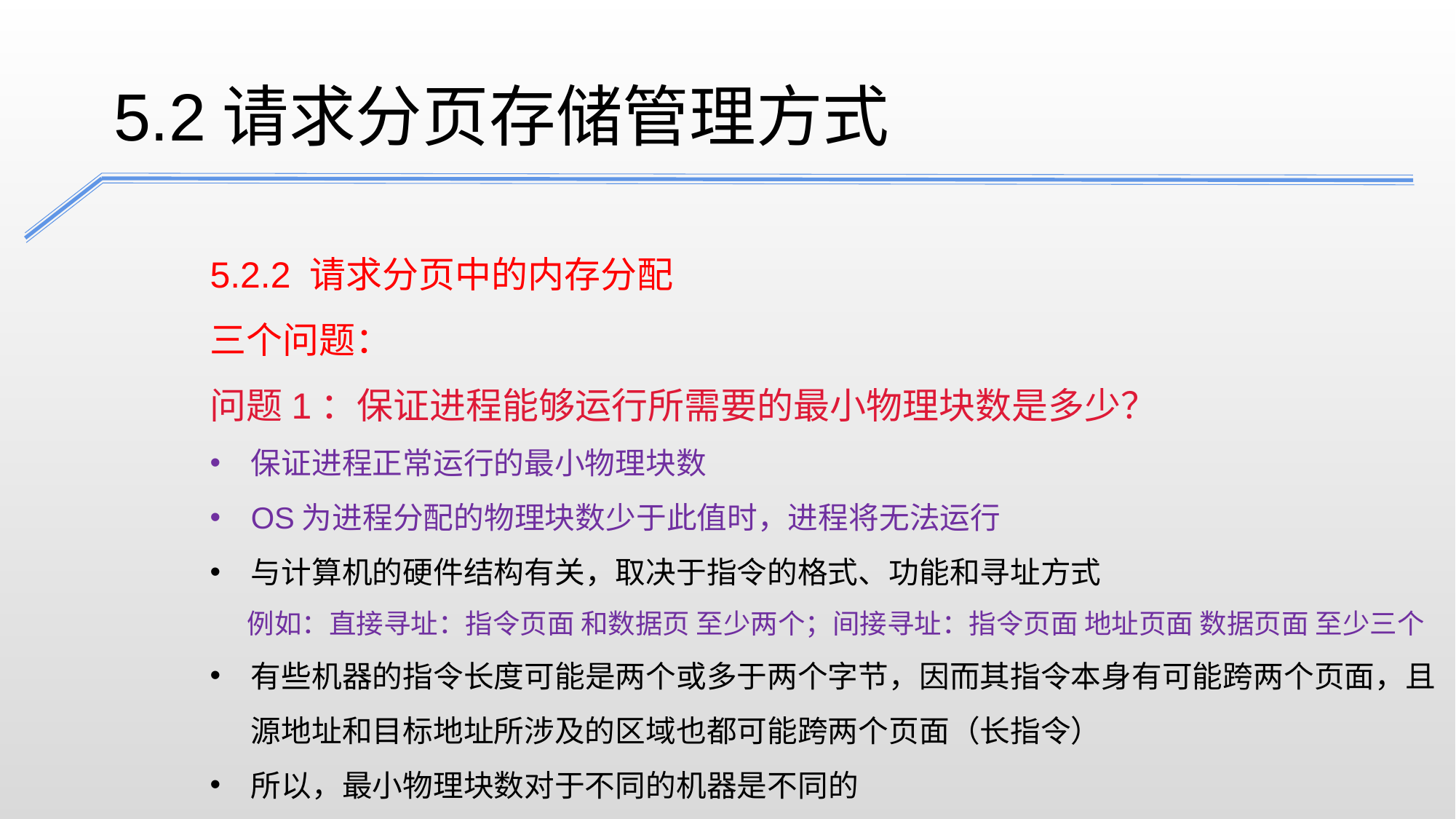

5.2请求分页存储管理方式

5.2.2 请求分页中的内存分配
三个问题：
问题1：保证进程能够运行所需要的最小物理块数是多少？
保证进程正常运行的最小物理块数
OS为进程分配的物理块数少于此值时，进程将无法运行
与计算机的硬件结构有关，取决于指令的格式、功能和寻址方式
     例如：直接寻址：指令页面 和数据页 至少两个；间接寻址：指令页面 地址页面 数据页面 至少三个
有些机器的指令长度可能是两个或多于两个字节，因而其指令本身有可能跨两个页面，且源地址和目标地址所涉及的区域也都可能跨两个页面（长指令）
所以，最小物理块数对于不同的机器是不同的